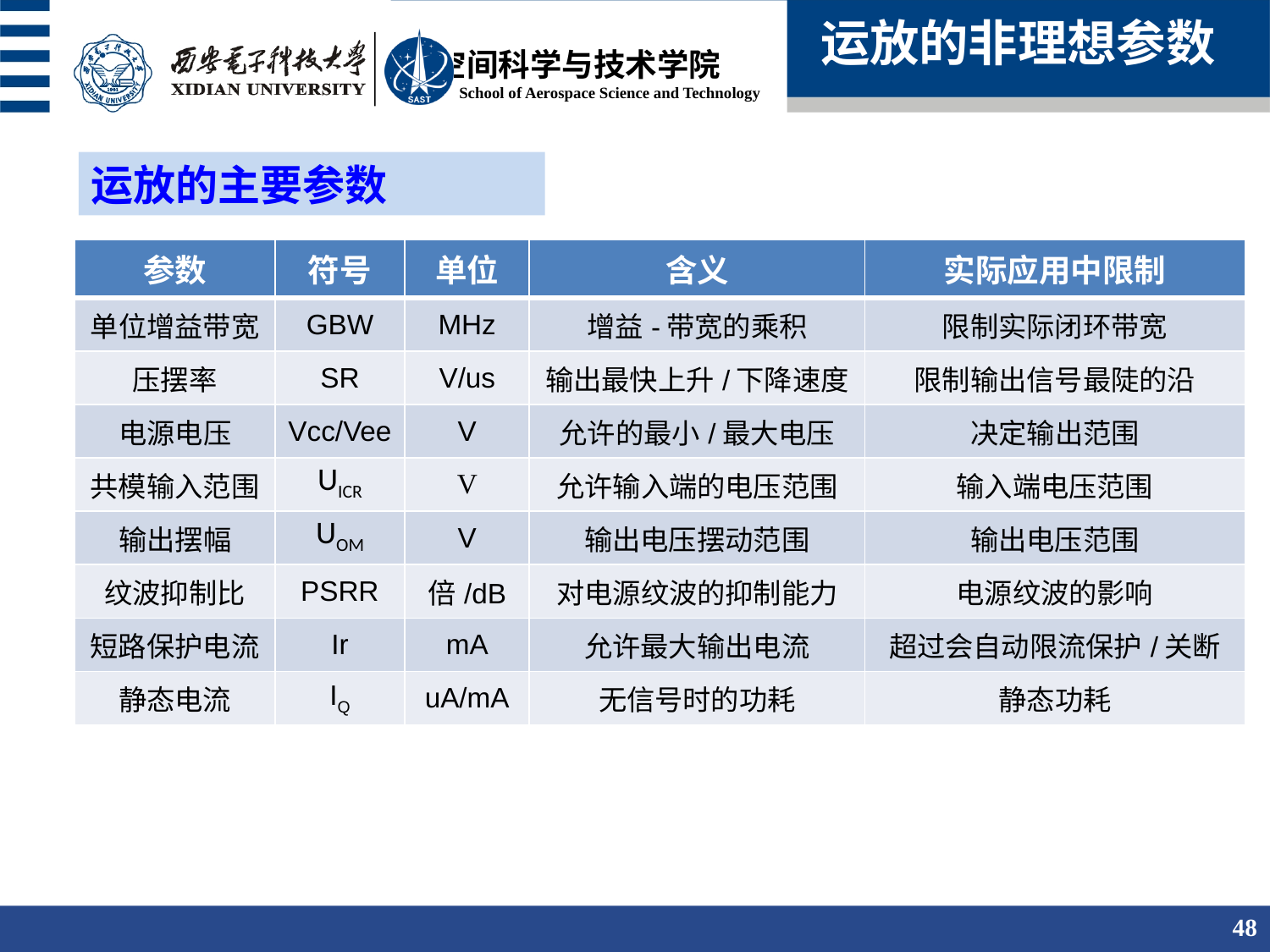

运放的非理想参数
运放的主要参数
| 参数 | 符号 | 单位 | 含义 | 实际应用中限制 |
| --- | --- | --- | --- | --- |
| 单位增益带宽 | GBW | MHz | 增益-带宽的乘积 | 限制实际闭环带宽 |
| 压摆率 | SR | V/us | 输出最快上升/下降速度 | 限制输出信号最陡的沿 |
| 电源电压 | Vcc/Vee | V | 允许的最小/最大电压 | 决定输出范围 |
| 共模输入范围 | UICR | V | 允许输入端的电压范围 | 输入端电压范围 |
| 输出摆幅 | UOM | V | 输出电压摆动范围 | 输出电压范围 |
| 纹波抑制比 | PSRR | 倍/dB | 对电源纹波的抑制能力 | 电源纹波的影响 |
| 短路保护电流 | Ir | mA | 允许最大输出电流 | 超过会自动限流保护/关断 |
| 静态电流 | IQ | uA/mA | 无信号时的功耗 | 静态功耗 |